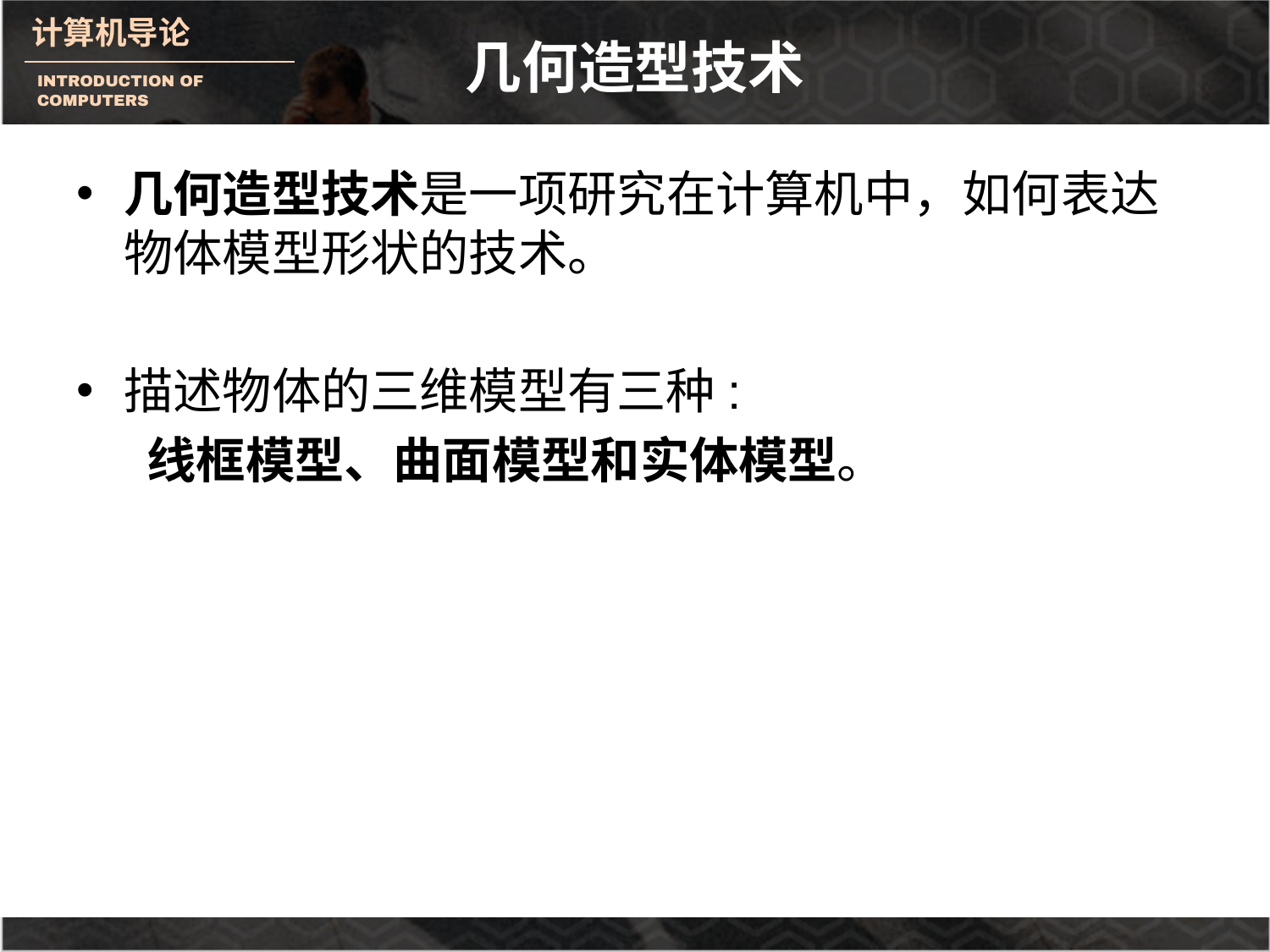

# 几何造型技术
几何造型技术是一项研究在计算机中，如何表达物体模型形状的技术。

描述物体的三维模型有三种:
	 线框模型、曲面模型和实体模型。